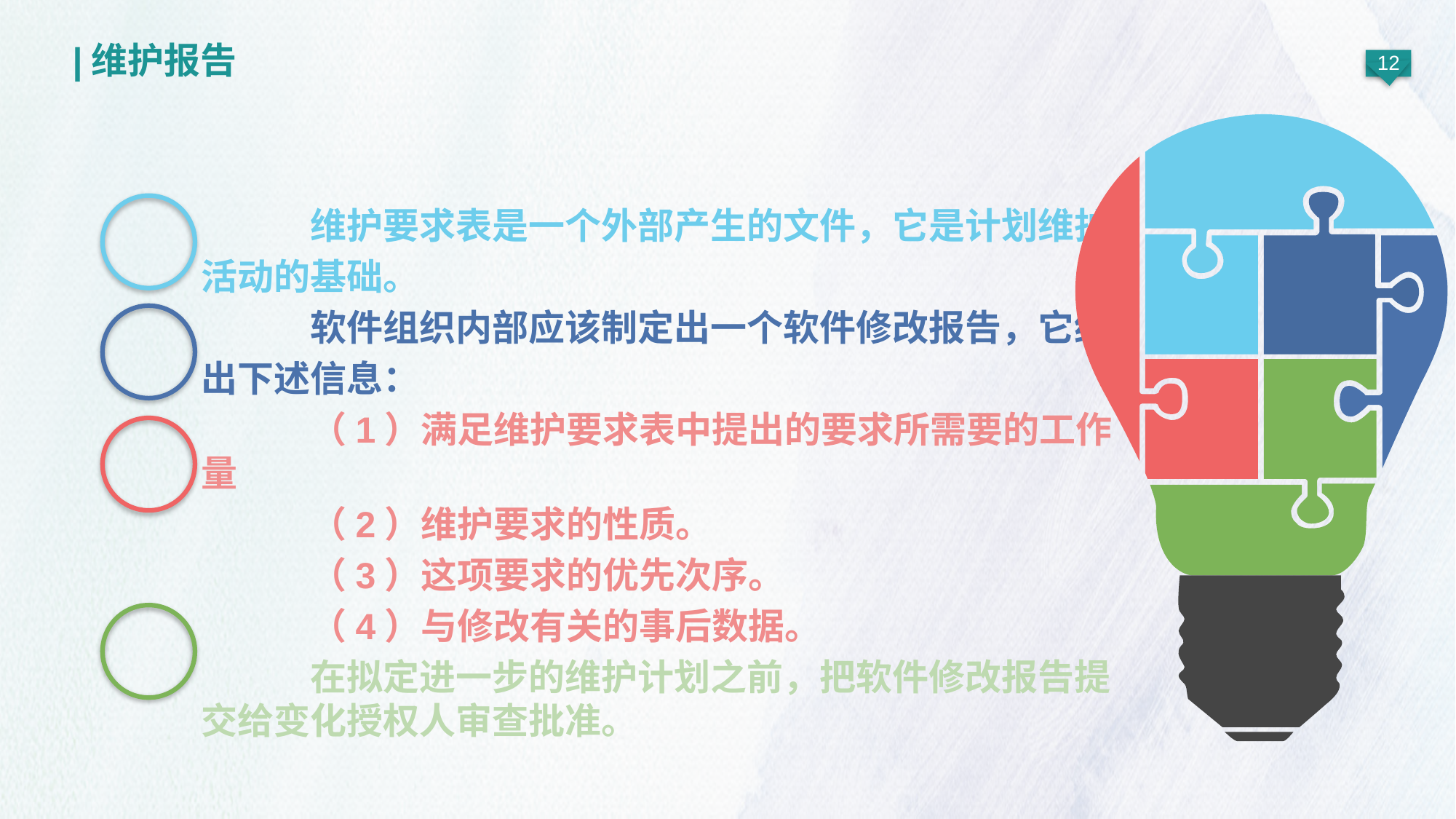

|维护报告

	维护要求表是一个外部产生的文件，它是计划维护
活动的基础。
	软件组织内部应该制定出一个软件修改报告，它给
出下述信息：
	（1）满足维护要求表中提出的要求所需要的工作量
	（2）维护要求的性质。
	（3）这项要求的优先次序。
	（4）与修改有关的事后数据。
	在拟定进一步的维护计划之前，把软件修改报告提交给变化授权人审查批准。